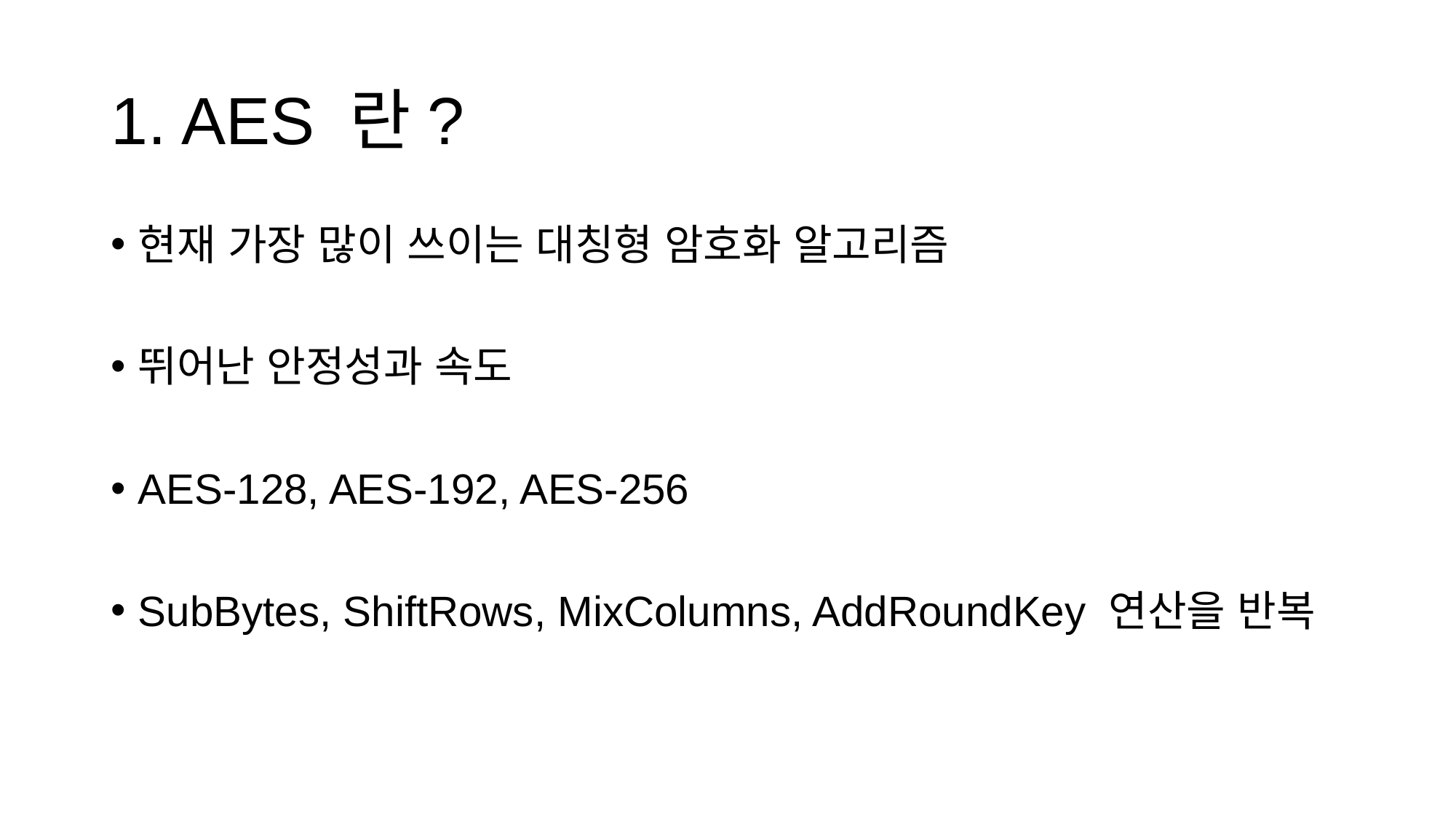

# 1. AES 란?
현재 가장 많이 쓰이는 대칭형 암호화 알고리즘

뛰어난 안정성과 속도

AES-128, AES-192, AES-256

SubBytes, ShiftRows, MixColumns, AddRoundKey 연산을 반복